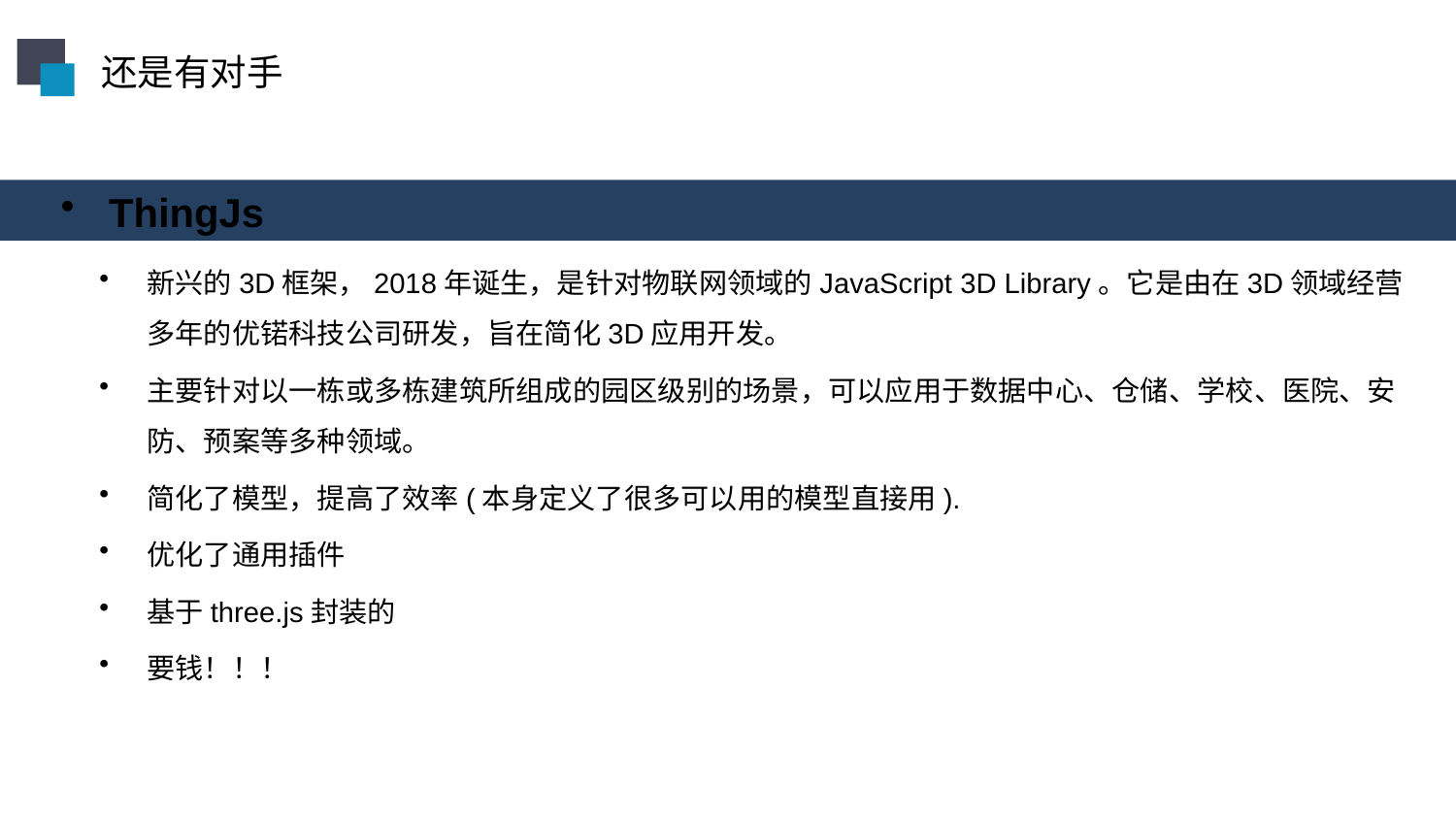

还是有对手
ThingJs

新兴的3D框架，2018年诞生，是针对物联网领域的JavaScript 3D Library。它是由在3D领域经营多年的优锘科技公司研发，旨在简化3D应用开发。
主要针对以一栋或多栋建筑所组成的园区级别的场景，可以应用于数据中心、仓储、学校、医院、安防、预案等多种领域。
简化了模型，提高了效率(本身定义了很多可以用的模型直接用).
优化了通用插件
基于three.js封装的
要钱！！！